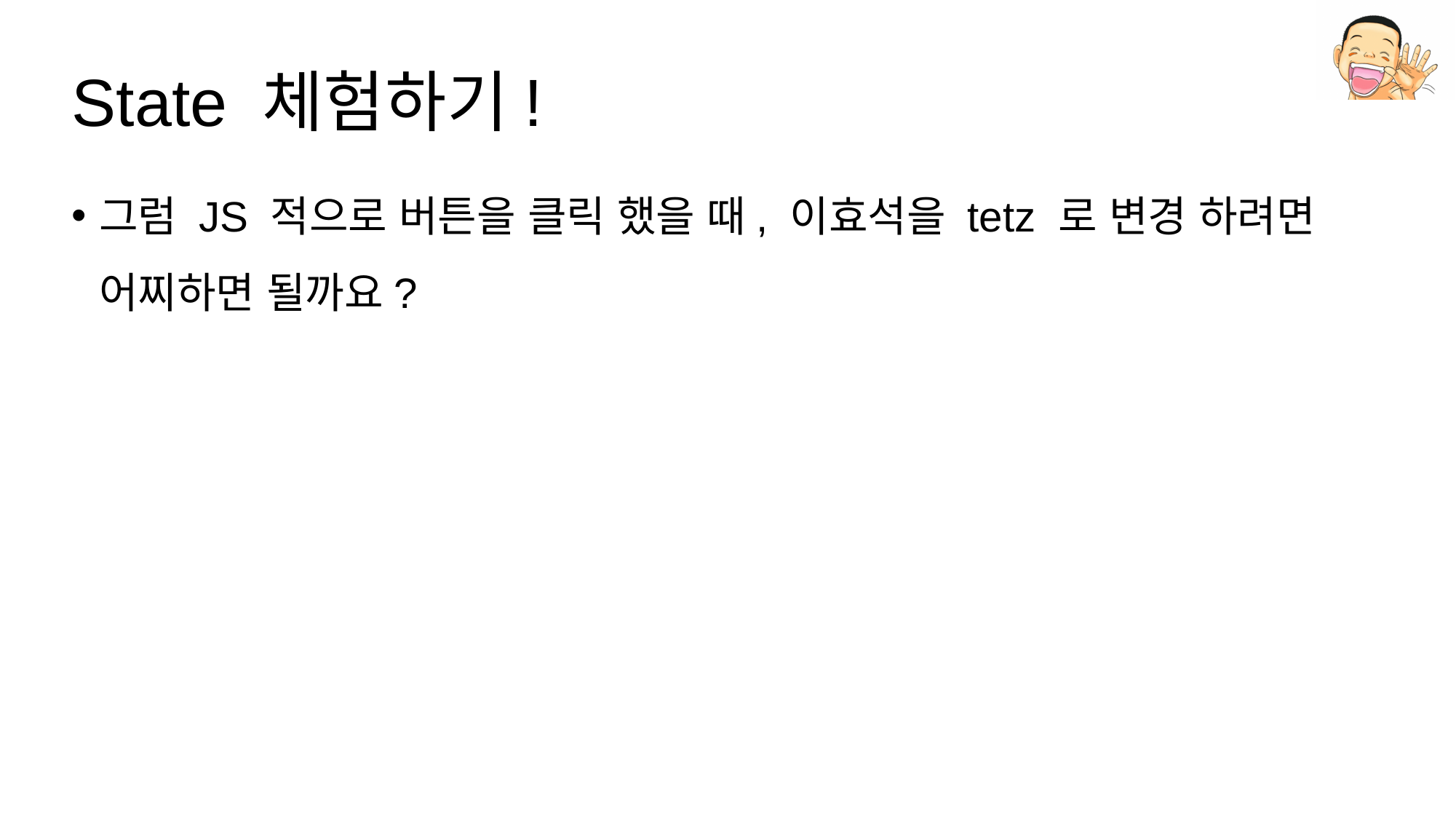

# State 체험하기!
그럼 JS 적으로 버튼을 클릭 했을 때, 이효석을 tetz 로 변경 하려면 어찌하면 될까요?